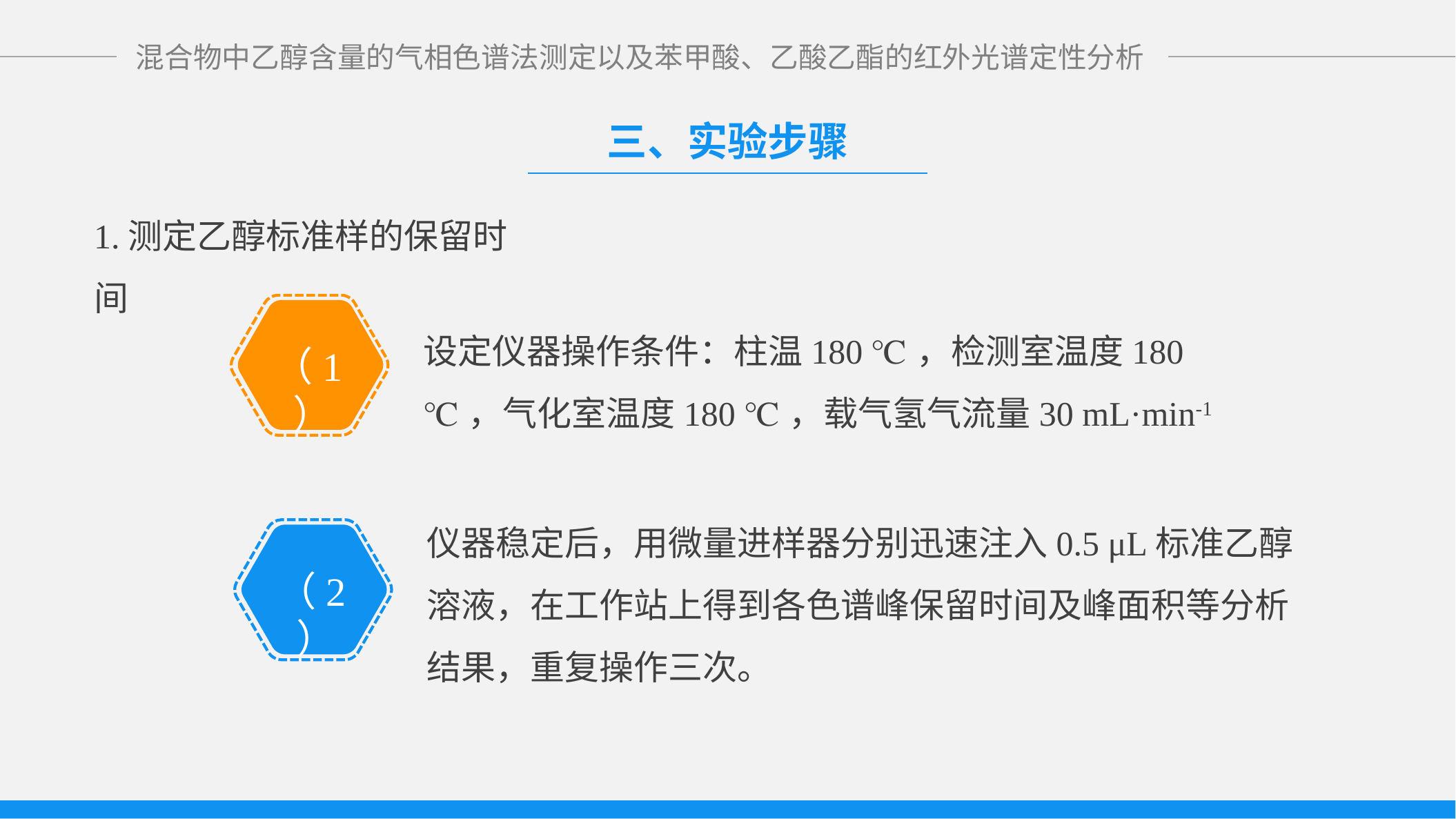

三、实验步骤
1.测定乙醇标准样的保留时间

（1）
设定仪器操作条件：柱温180 ℃，检测室温度180 ℃，气化室温度180 ℃，载气氢气流量30 mL·min-1
仪器稳定后，用微量进样器分别迅速注入0.5 μL标准乙醇溶液，在工作站上得到各色谱峰保留时间及峰面积等分析结果，重复操作三次。

（2）